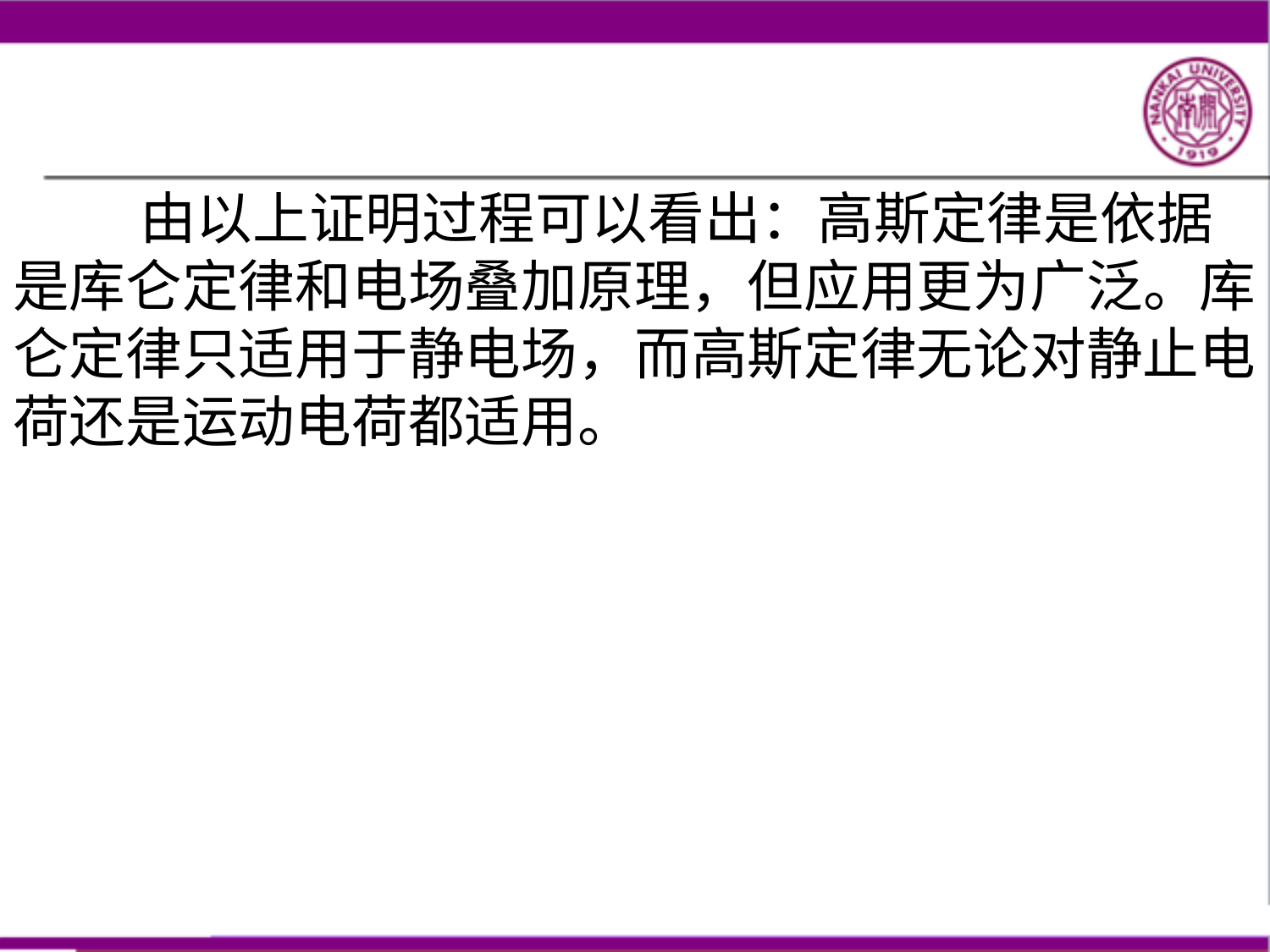

由以上证明过程可以看出：高斯定律是依据是库仑定律和电场叠加原理，但应用更为广泛。库仑定律只适用于静电场，而高斯定律无论对静止电荷还是运动电荷都适用。